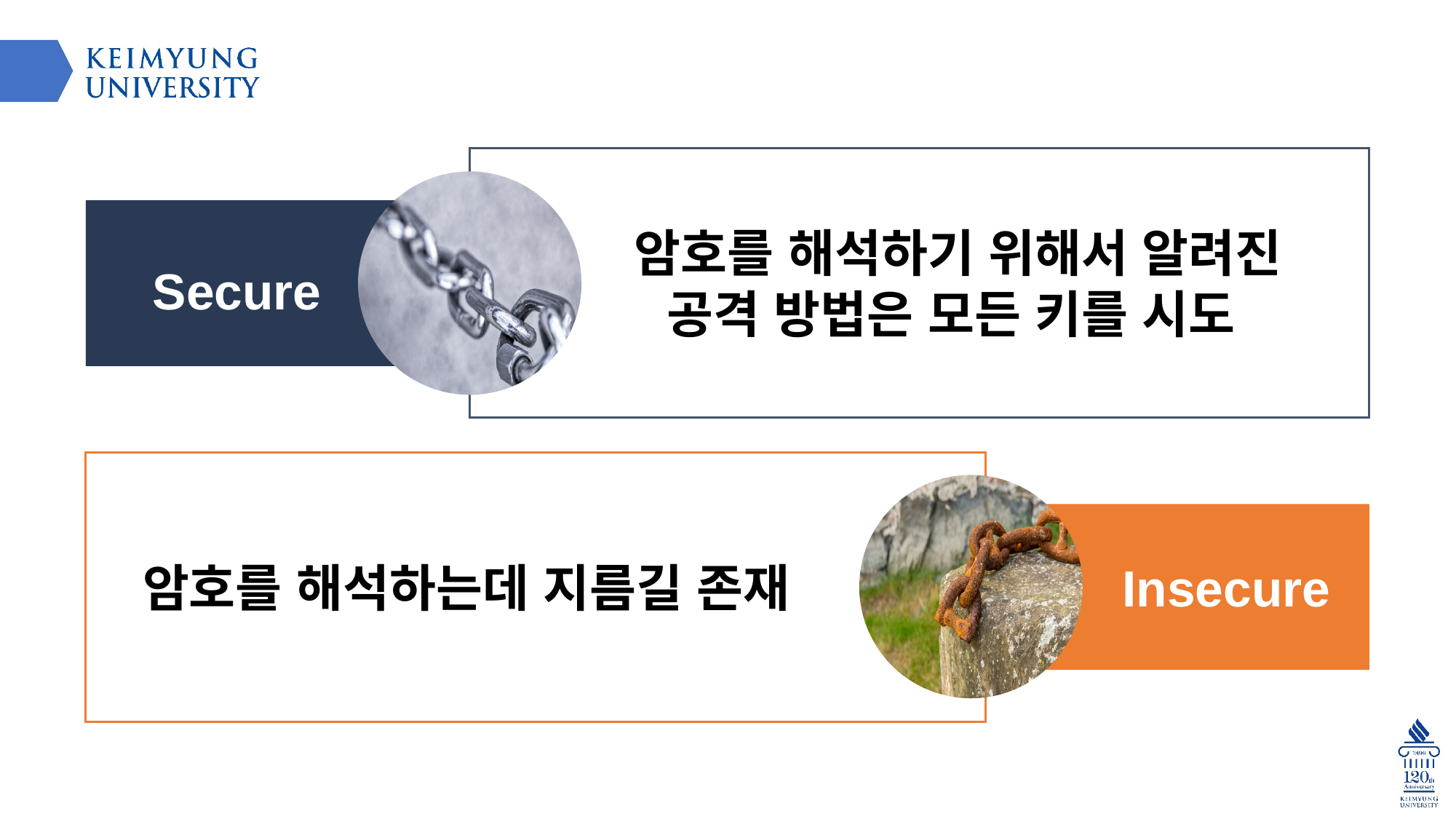

Secure
암호를 해석하기 위해서 알려진 공격 방법은 모든 키를 시도

암호를 해석하는데 지름길 존재
Insecure